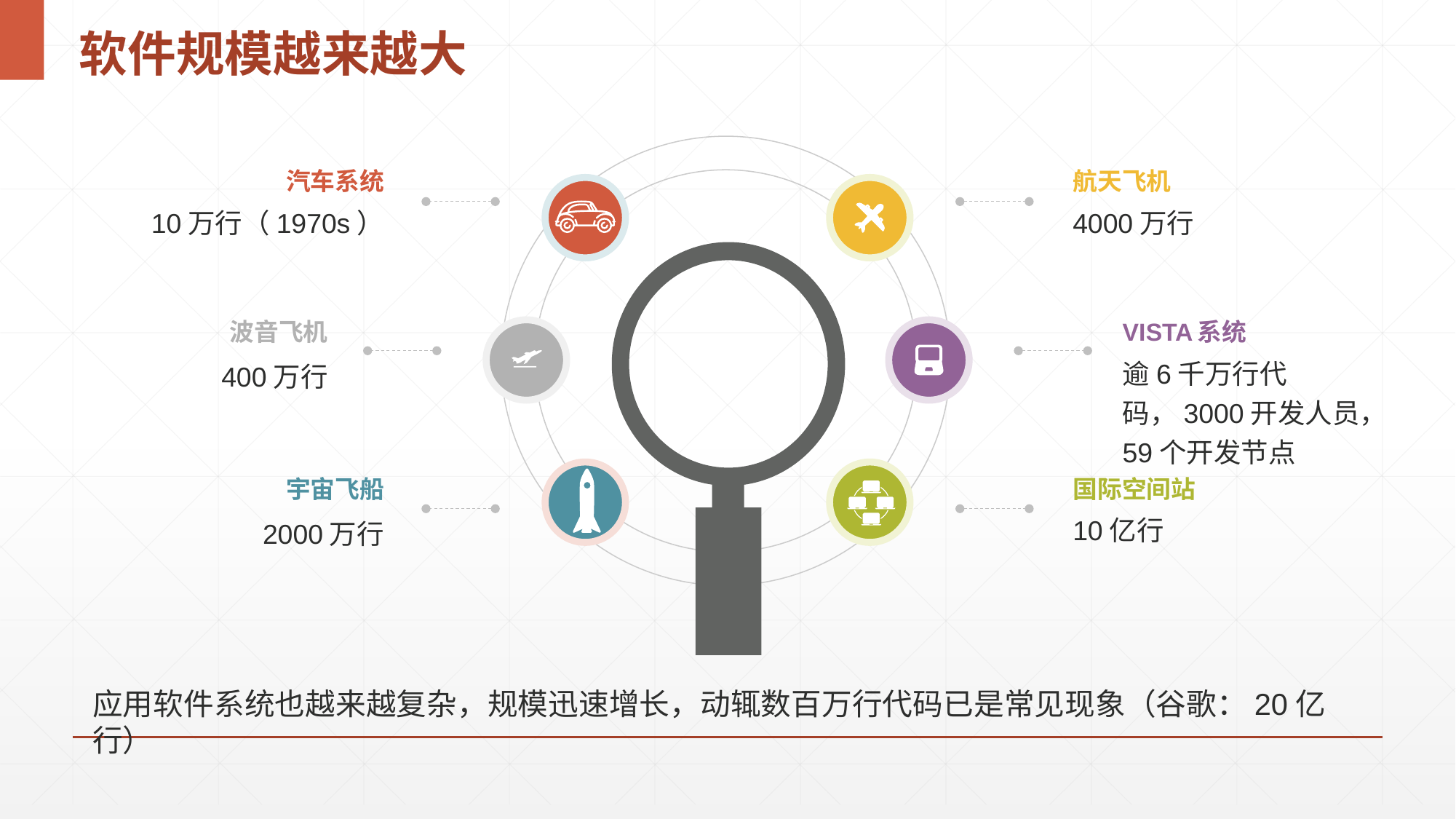

# 软件规模越来越大

汽车系统
航天飞机

10万行（1970s）
4000万行

波音飞机
VISTA系统

400万行
逾6千万行代码，3000开发人员，59个开发节点

宇宙飞船

国际空间站

2000万行
10亿行

应用软件系统也越来越复杂，规模迅速增长，动辄数百万行代码已是常见现象（谷歌：20亿行）